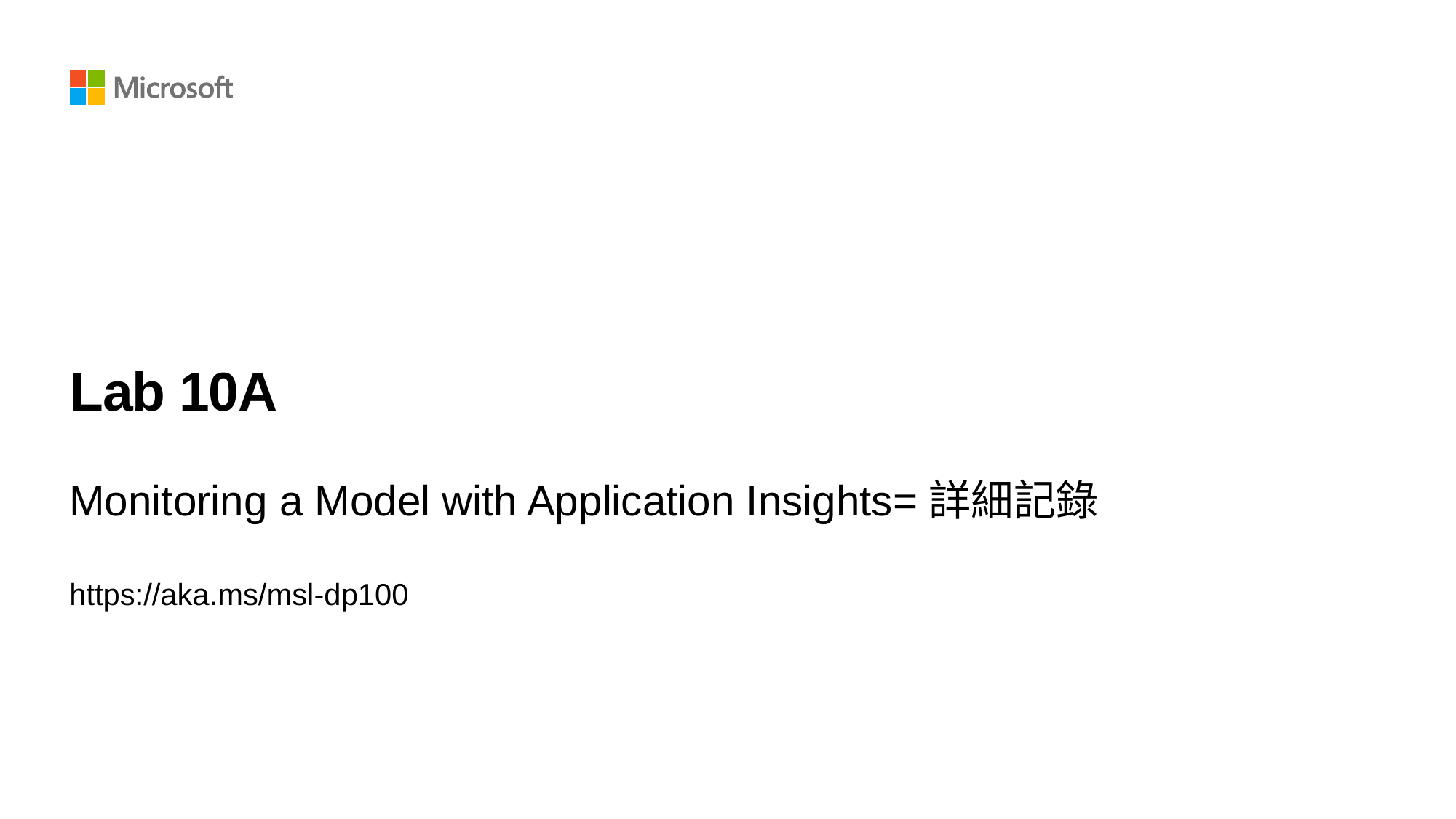

# Lab 10A
Monitoring a Model with Application Insights=詳細記錄

https://aka.ms/msl-dp100